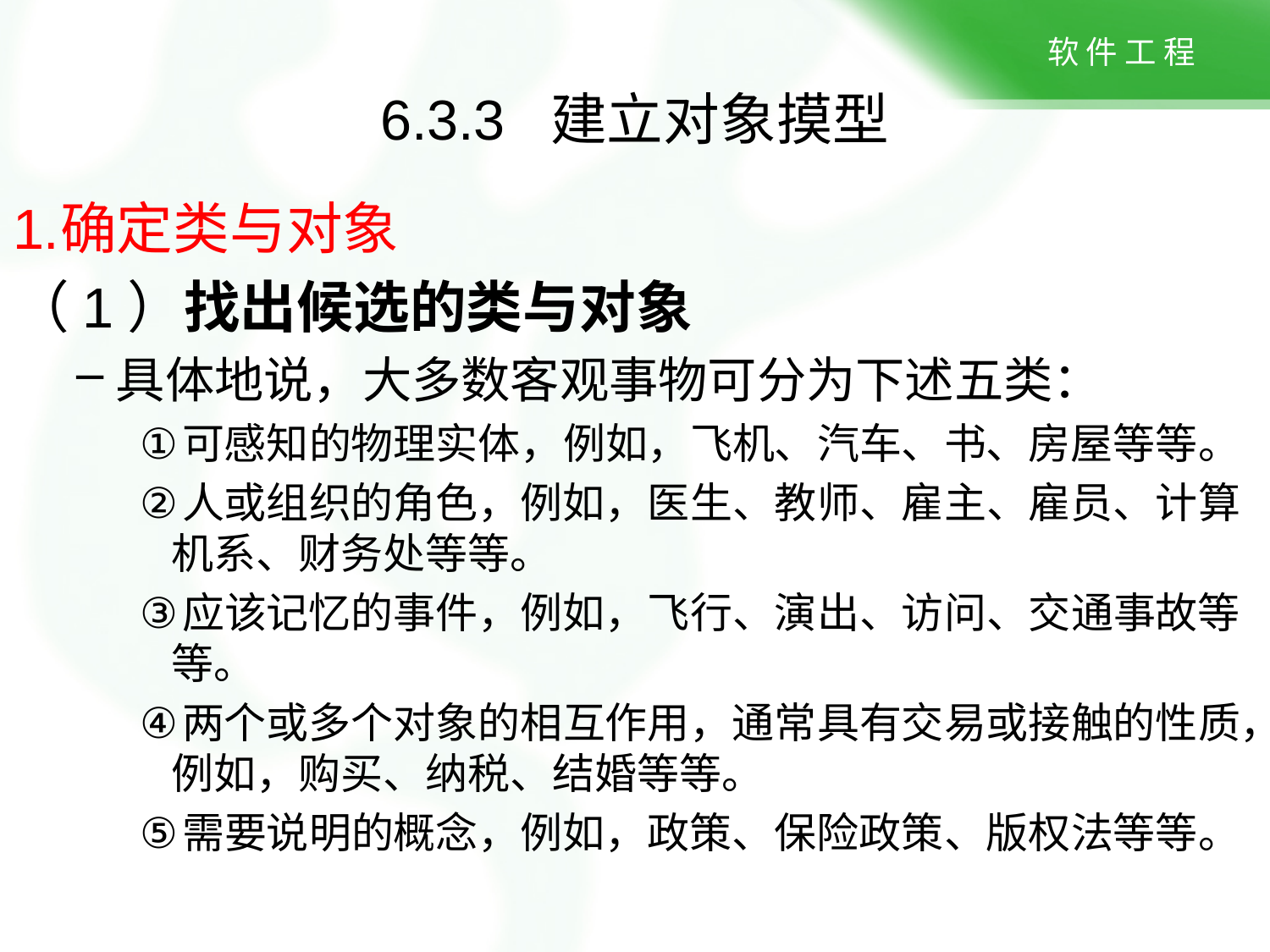

# 6.3.3  建立对象摸型
确定类与对象
（1）找出候选的类与对象
具体地说，大多数客观事物可分为下述五类：
可感知的物理实体，例如，飞机、汽车、书、房屋等等。
人或组织的角色，例如，医生、教师、雇主、雇员、计算机系、财务处等等。
应该记忆的事件，例如，飞行、演出、访问、交通事故等等。
两个或多个对象的相互作用，通常具有交易或接触的性质，例如，购买、纳税、结婚等等。
需要说明的概念，例如，政策、保险政策、版权法等等。